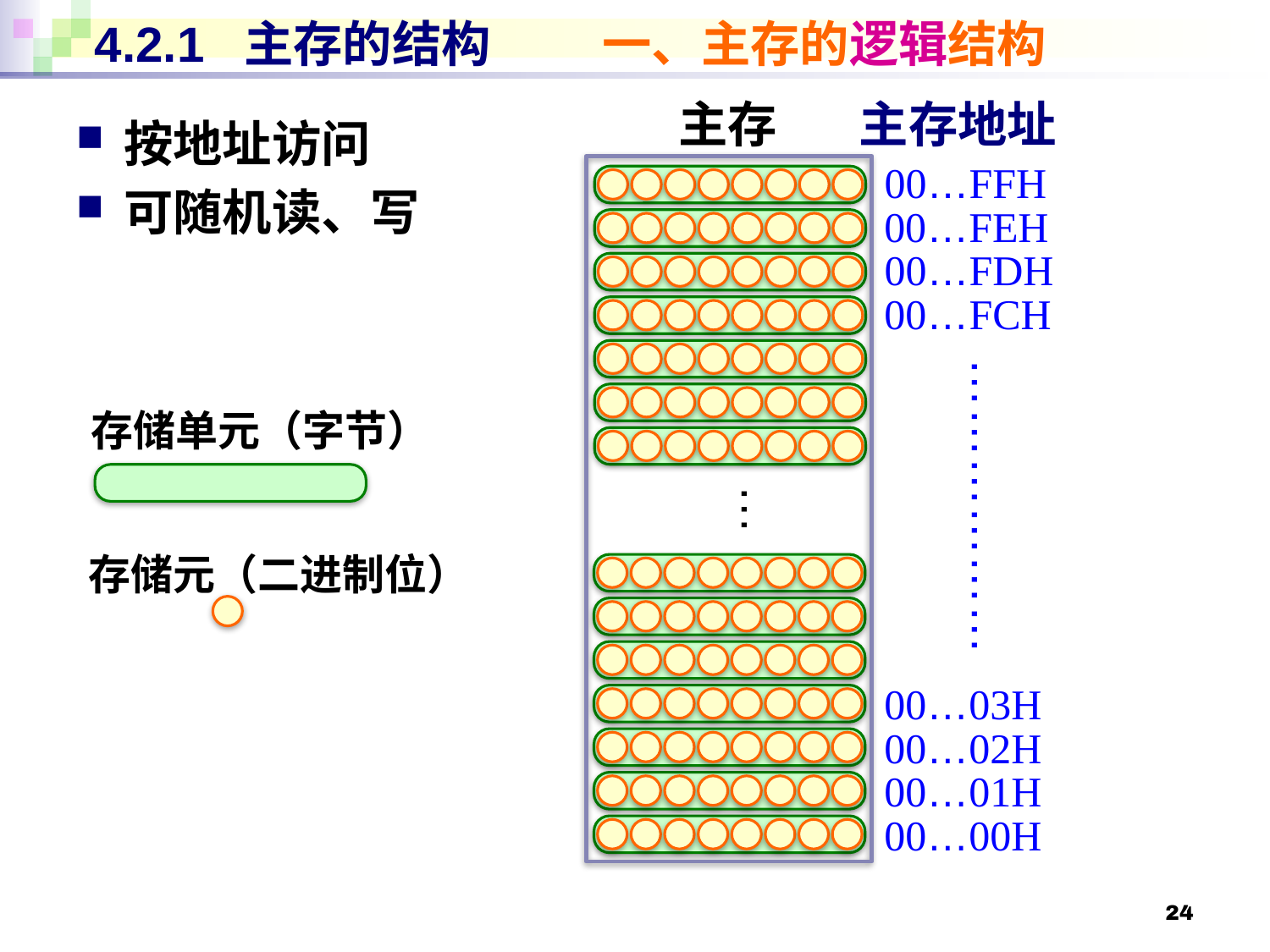

# 4.2.1  主存的结构	一、主存的逻辑结构
主存
主存地址
按地址访问
可随机读、写
00…FFH

00…FEH

00…FDH

00…FCH

存储单元（字节）

………………
…
存储元（二进制位）

00…03H

00…02H

00…01H

00…00H

24